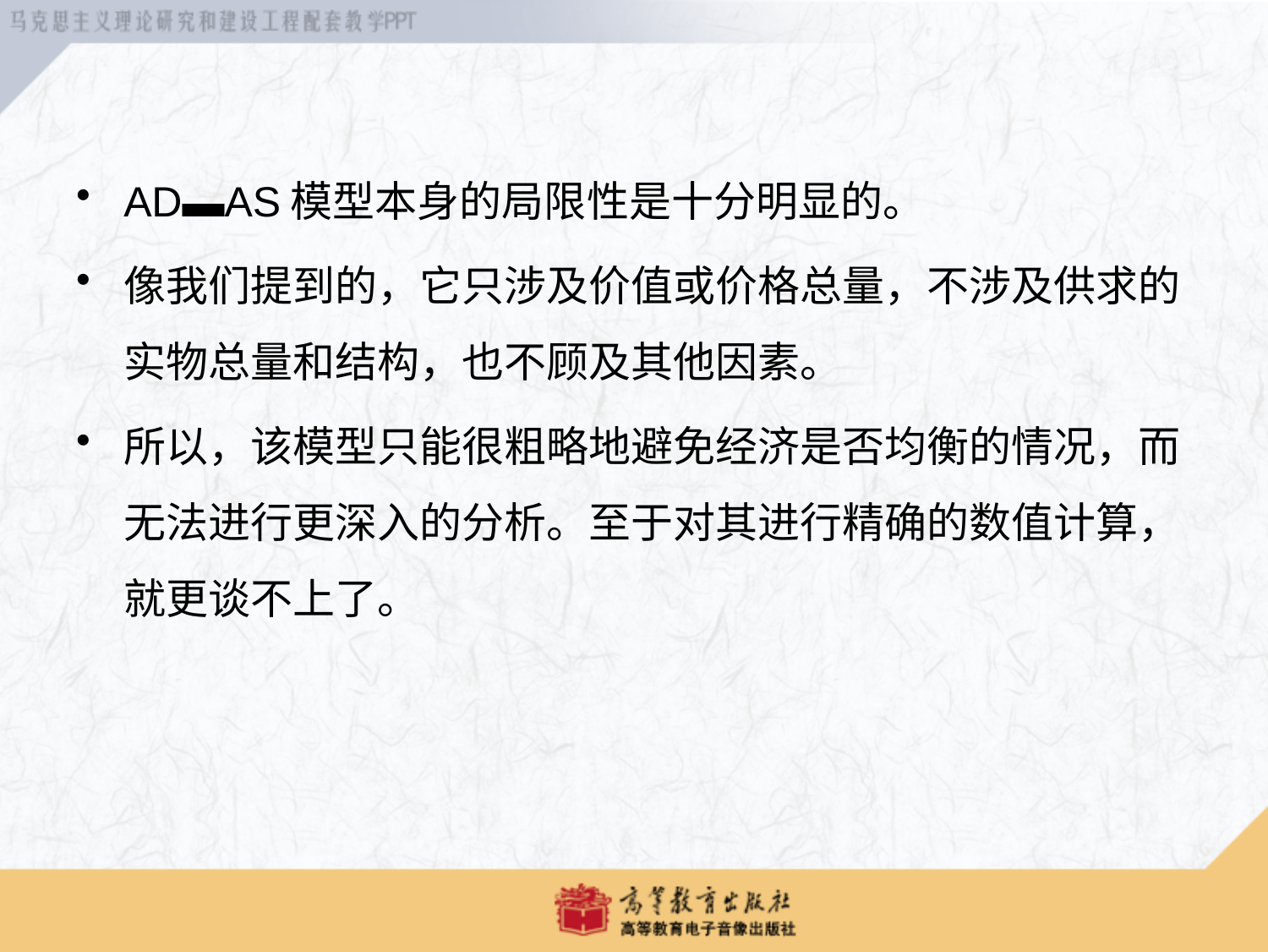

AD▬AS模型本身的局限性是十分明显的。
像我们提到的，它只涉及价值或价格总量，不涉及供求的实物总量和结构，也不顾及其他因素。
所以，该模型只能很粗略地避免经济是否均衡的情况，而无法进行更深入的分析。至于对其进行精确的数值计算，就更谈不上了。